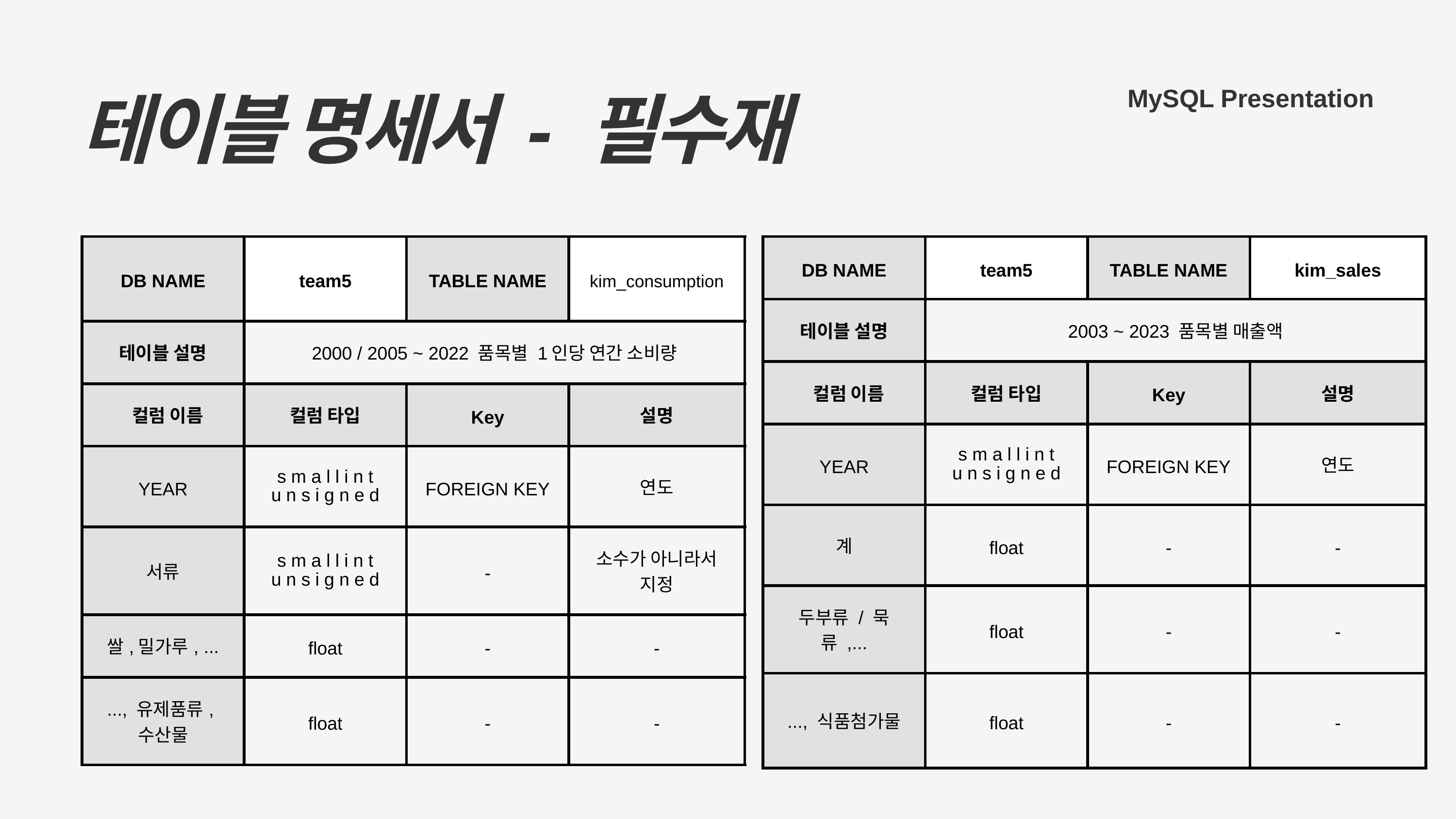

MySQL Presentation
테이블 명세서 - 필수재
| DB NAME | team5 | TABLE NAME | kim\_consumption |
| --- | --- | --- | --- |
| 테이블 설명 | 2000 / 2005 ~ 2022 품목별 1인당 연간 소비량 | 2000 / 2005 ~ 2022 품목별 1인당 연간 소비량 | 2000 / 2005 ~ 2022 품목별 1인당 연간 소비량 |
| 컬럼 이름 | 컬럼 타입 | Key | 설명 |
| YEAR | smallint unsigned | FOREIGN KEY | 연도 |
| 서류 | smallint unsigned | - | 소수가 아니라서 지정 |
| 쌀,밀가루, ... | float | - | - |
| ..., 유제품류, 수산물 | float | - | - |
| DB NAME | team5 | TABLE NAME | kim\_sales |
| --- | --- | --- | --- |
| 테이블 설명 | 2003 ~ 2023 품목별 매출액 | 2003 ~ 2023 품목별 매출액 | 2003 ~ 2023 품목별 매출액 |
| 컬럼 이름 | 컬럼 타입 | Key | 설명 |
| YEAR | smallint unsigned | FOREIGN KEY | 연도 |
| 계 | float | - | - |
| 두부류 / 묵류 ,... | float | - | - |
| ..., 식품첨가물 | float | - | - |